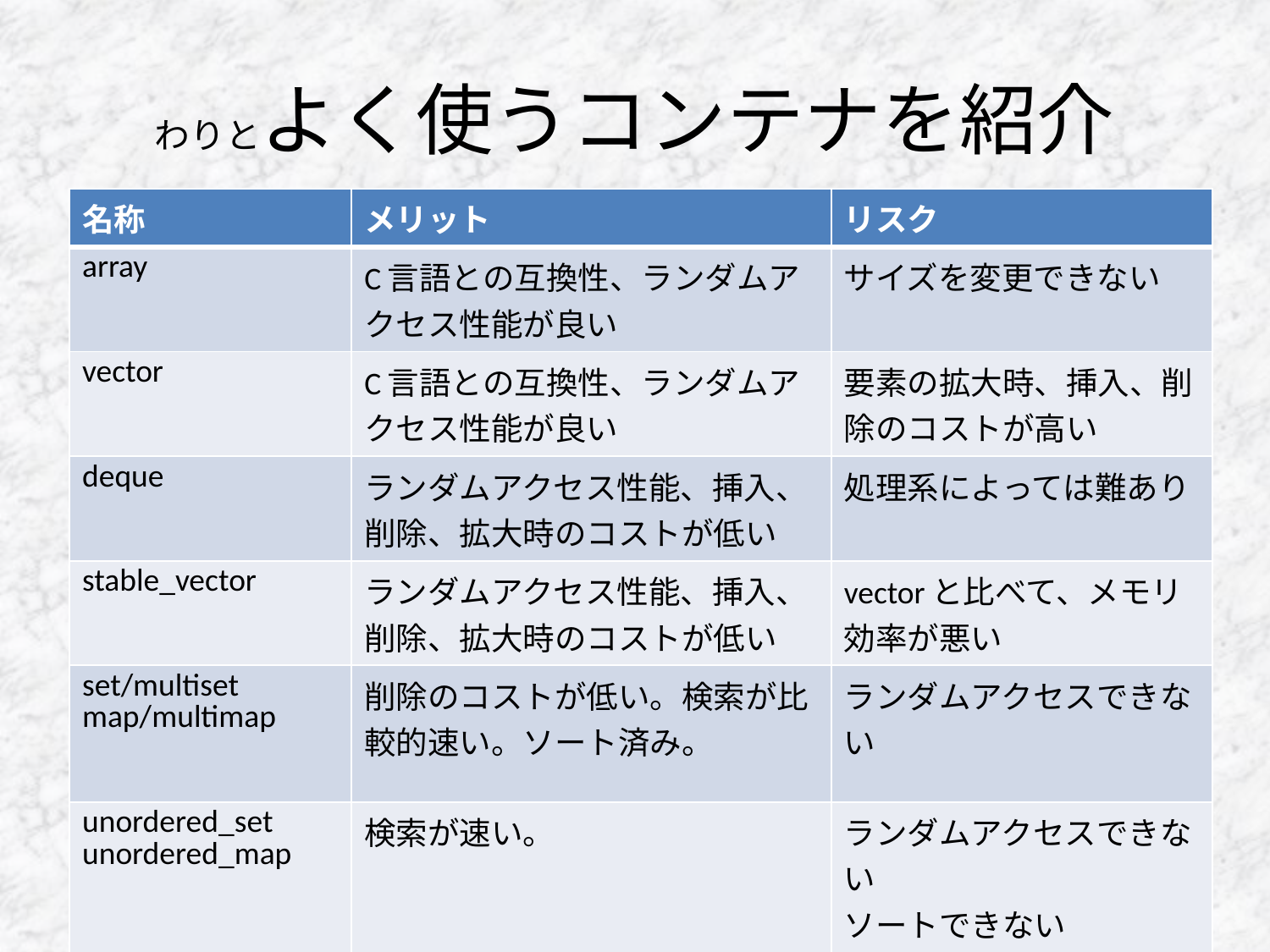

# わりとよく使うコンテナを紹介
| 名称 | メリット | リスク |
| --- | --- | --- |
| array | C言語との互換性、ランダムアクセス性能が良い | サイズを変更できない |
| vector | C言語との互換性、ランダムアクセス性能が良い | 要素の拡大時、挿入、削除のコストが高い |
| deque | ランダムアクセス性能、挿入、削除、拡大時のコストが低い | 処理系によっては難あり |
| stable\_vector | ランダムアクセス性能、挿入、削除、拡大時のコストが低い | vectorと比べて、メモリ効率が悪い |
| set/multiset map/multimap | 削除のコストが低い。検索が比較的速い。ソート済み。 | ランダムアクセスできない |
| unordered\_set unordered\_map | 検索が速い。 | ランダムアクセスできない ソートできない |
| priority\_queue | set/multisetよりメモリ効率が良い | 処理系によっては難あり |
| fibonacci\_heap | 検索がとても速い。ソート済み。 | ちょっとマイナー |